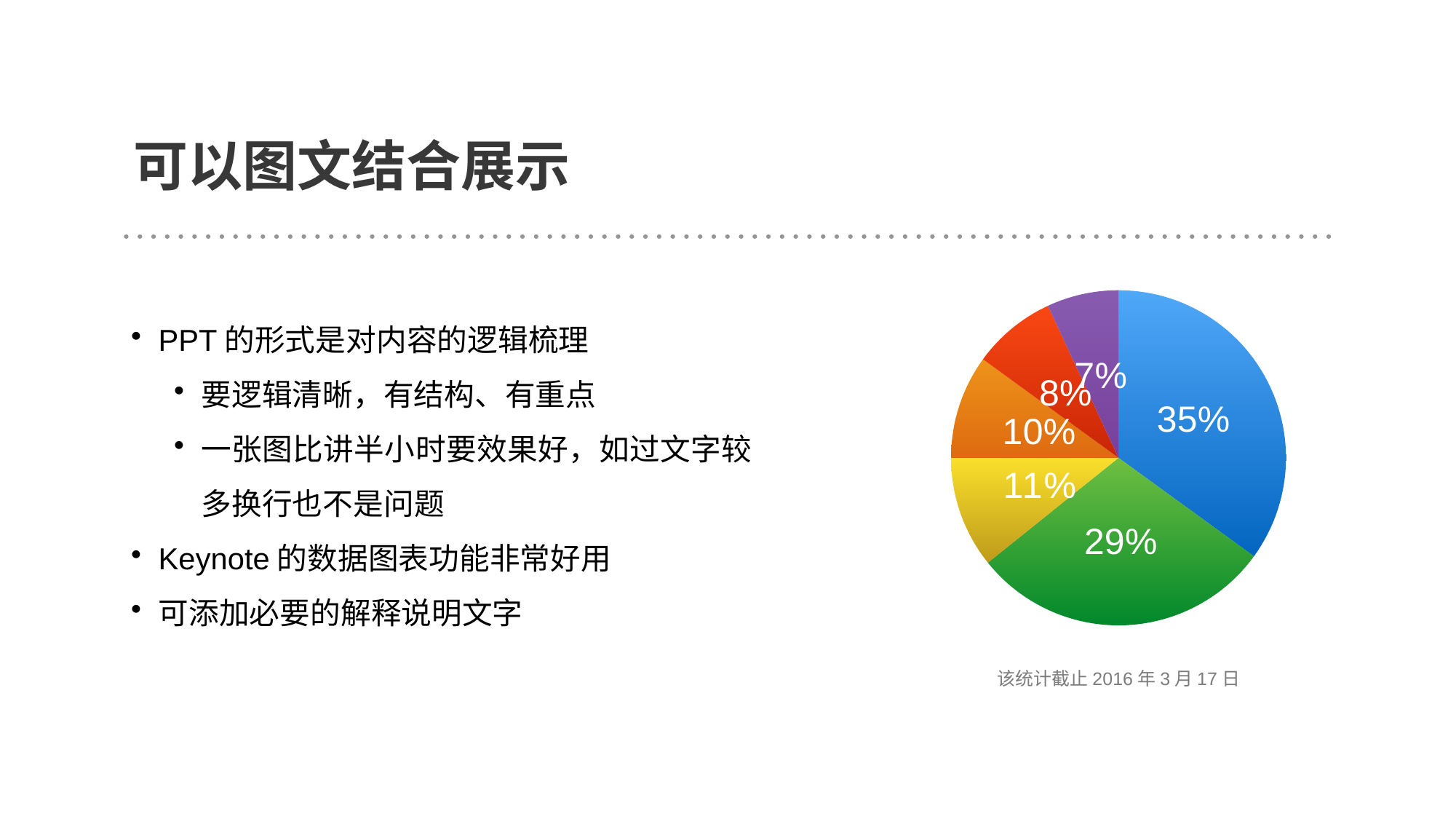

可以图文结合展示

### Chart

| Category | Region 1 |
|---|---|
| April | 91.0 |
| May | 76.0 |
| June | 28.0 |
| July | 26.0 |
| August | 21.0 |
| September | 18.0 |
PPT的形式是对内容的逻辑梳理
要逻辑清晰，有结构、有重点
一张图比讲半小时要效果好，如过文字较多换行也不是问题
Keynote的数据图表功能非常好用
可添加必要的解释说明文字
该统计截止2016年3月17日